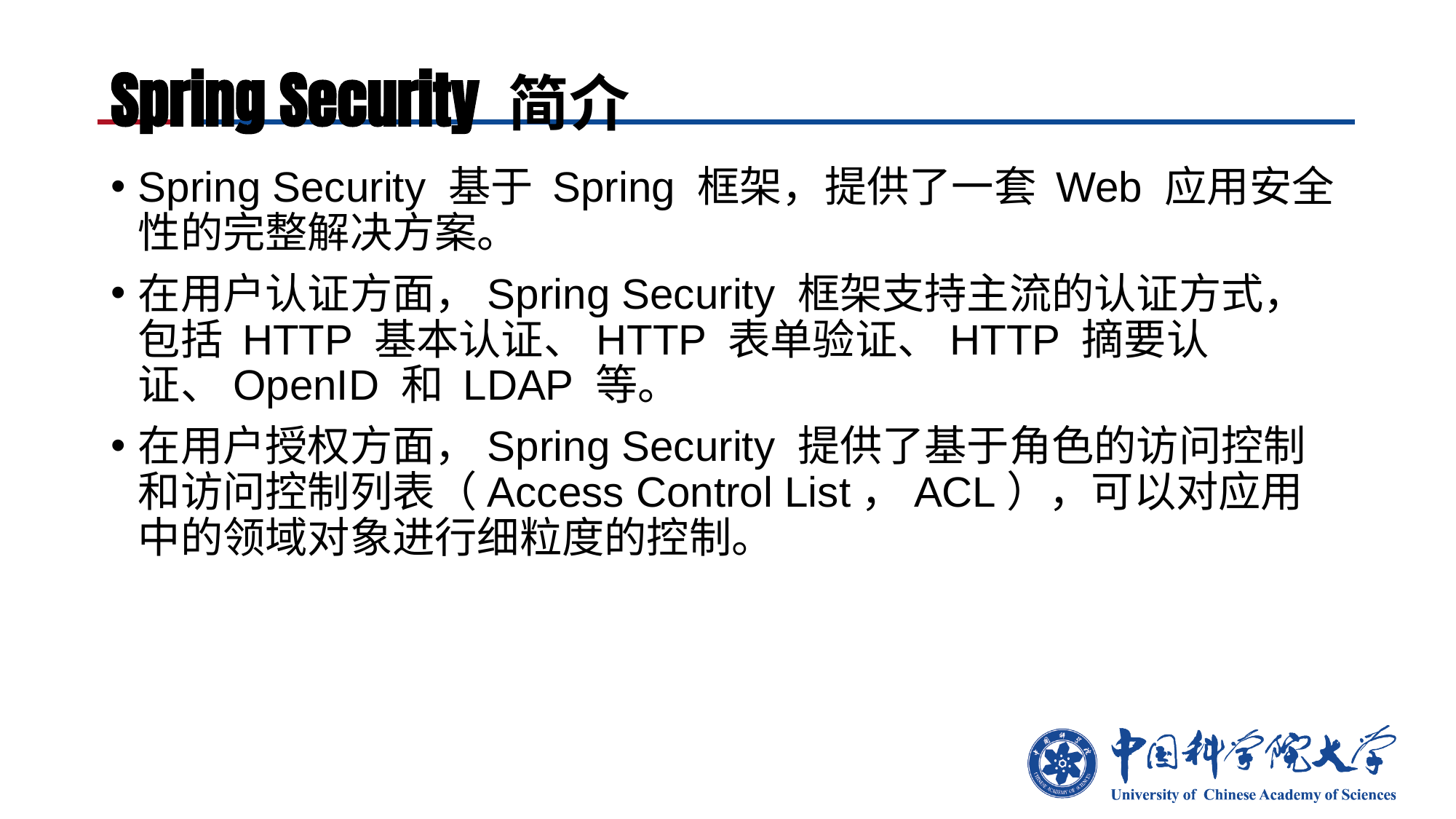

# Spring Security 简介
Spring Security 基于 Spring 框架，提供了一套 Web 应用安全性的完整解决方案。
在用户认证方面，Spring Security 框架支持主流的认证方式，包括 HTTP 基本认证、HTTP 表单验证、HTTP 摘要认证、OpenID 和 LDAP 等。
在用户授权方面，Spring Security 提供了基于角色的访问控制和访问控制列表（Access Control List，ACL），可以对应用中的领域对象进行细粒度的控制。